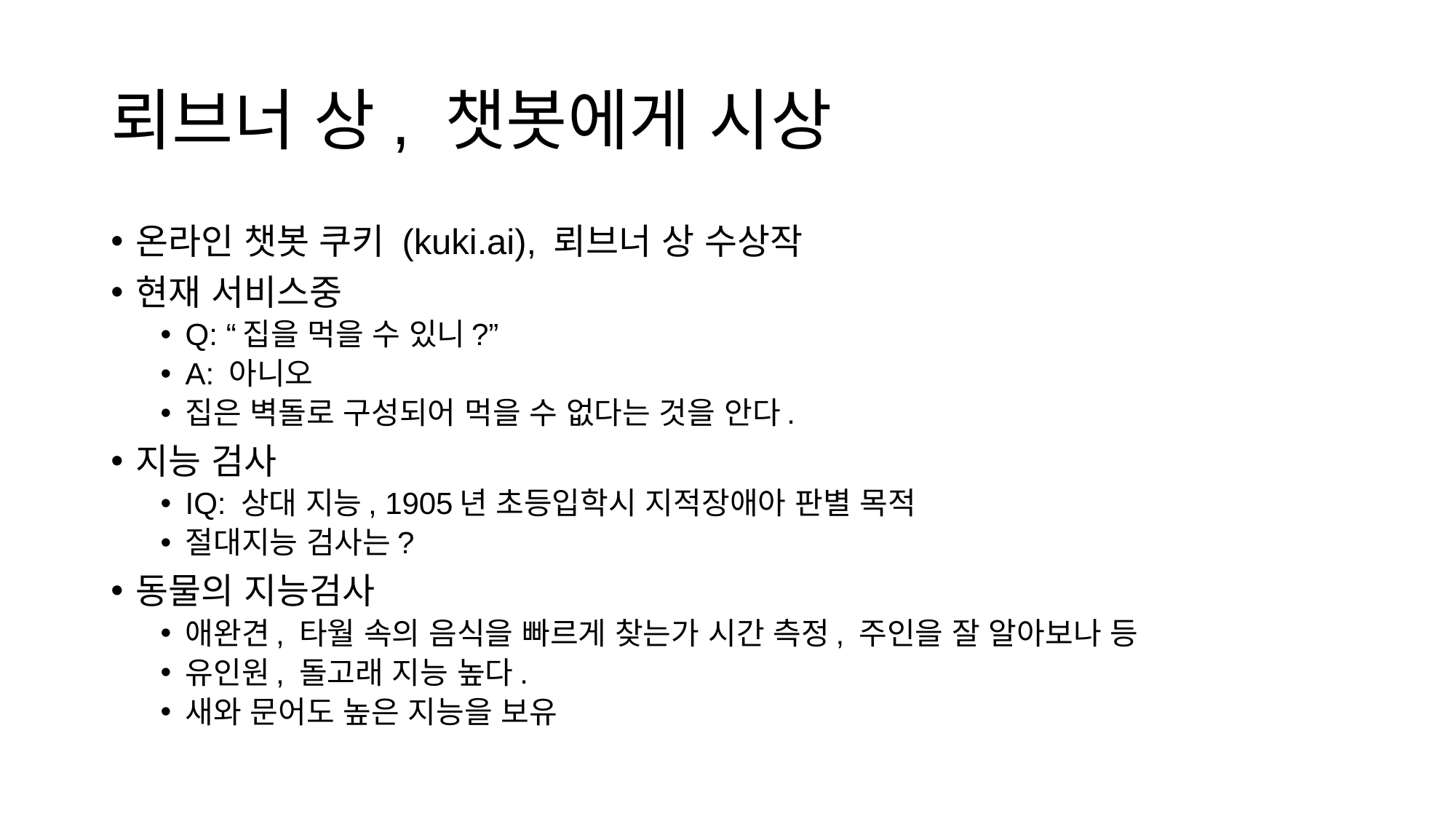

# 뢰브너 상, 챗봇에게 시상
온라인 챗봇 쿠키 (kuki.ai), 뢰브너 상 수상작
현재 서비스중
Q: “집을 먹을 수 있니?”
A: 아니오
집은 벽돌로 구성되어 먹을 수 없다는 것을 안다.
지능 검사
IQ: 상대 지능, 1905년 초등입학시 지적장애아 판별 목적
절대지능 검사는?
동물의 지능검사
애완견, 타월 속의 음식을 빠르게 찾는가 시간 측정, 주인을 잘 알아보나 등
유인원, 돌고래 지능 높다.
새와 문어도 높은 지능을 보유